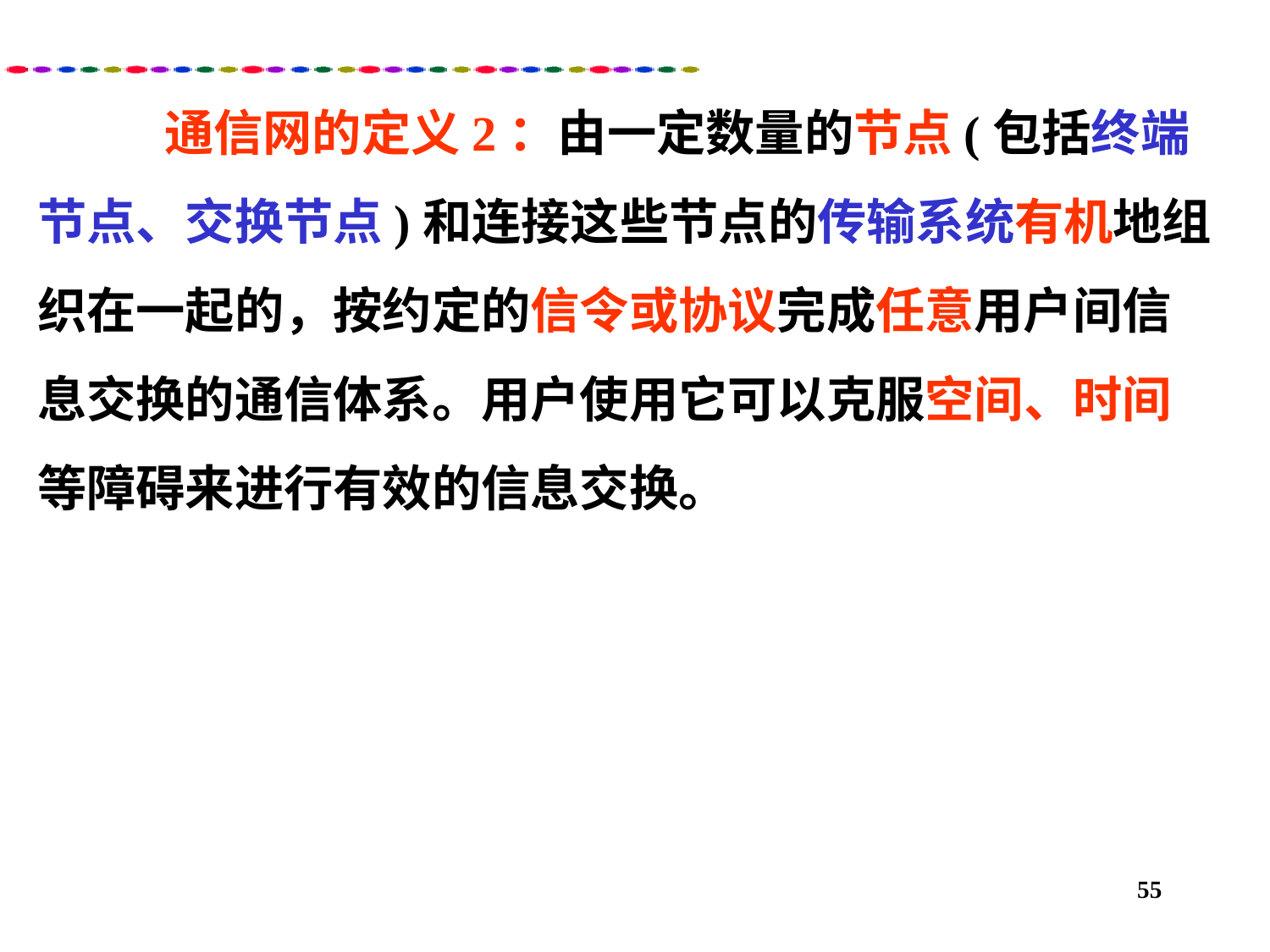

通信网的定义2：由一定数量的节点(包括终端节点、交换节点)和连接这些节点的传输系统有机地组织在一起的，按约定的信令或协议完成任意用户间信息交换的通信体系。用户使用它可以克服空间、时间等障碍来进行有效的信息交换。
55